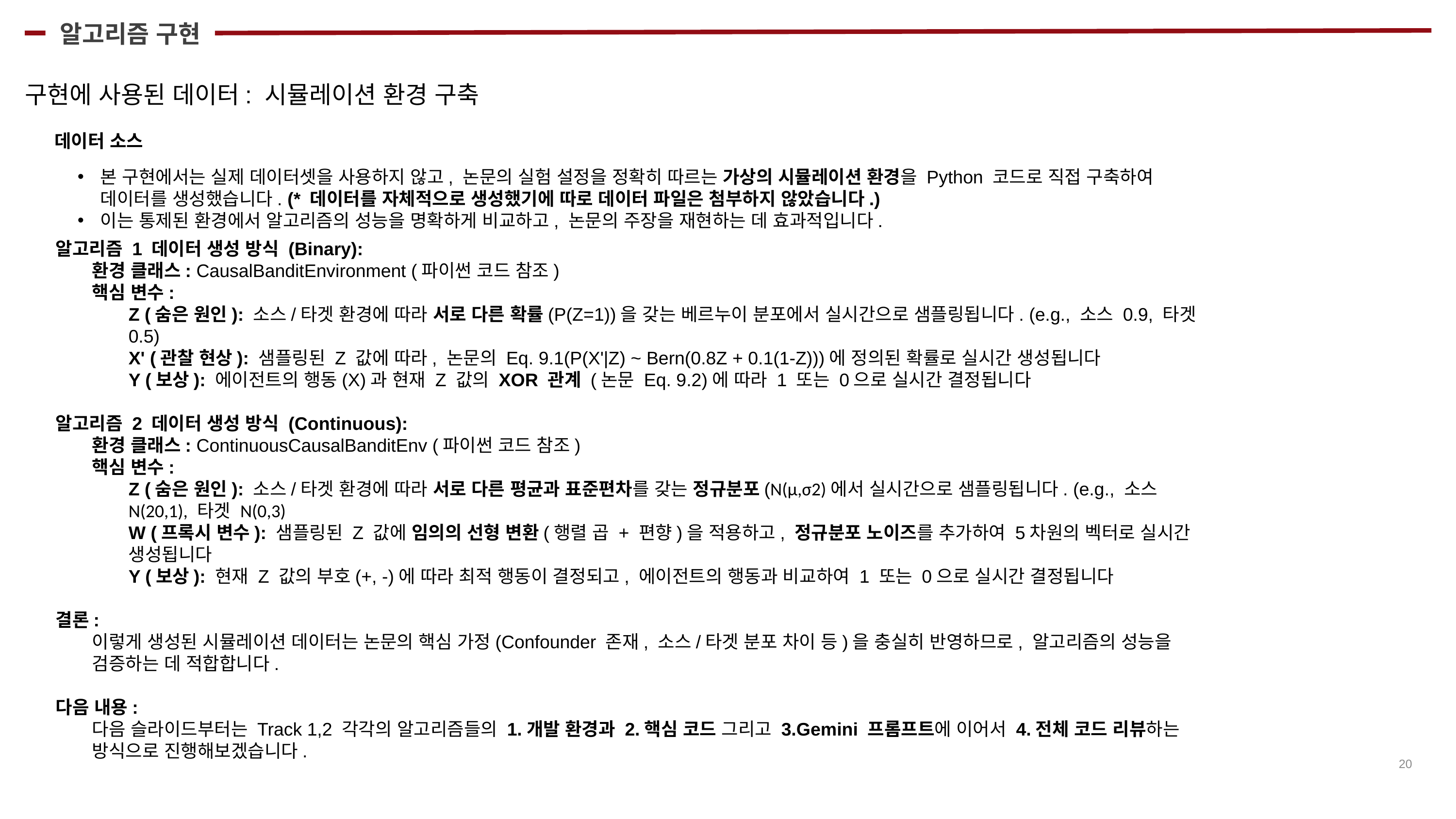

알고리즘 구현
구현에 사용된 데이터: 시뮬레이션 환경 구축
데이터 소스
본 구현에서는 실제 데이터셋을 사용하지 않고, 논문의 실험 설정을 정확히 따르는 가상의 시뮬레이션 환경을 Python 코드로 직접 구축하여 데이터를 생성했습니다. (* 데이터를 자체적으로 생성했기에 따로 데이터 파일은 첨부하지 않았습니다.)
이는 통제된 환경에서 알고리즘의 성능을 명확하게 비교하고, 논문의 주장을 재현하는 데 효과적입니다.
알고리즘 1 데이터 생성 방식 (Binary):
환경 클래스: CausalBanditEnvironment (파이썬 코드 참조)
핵심 변수:
Z (숨은 원인): 소스/타겟 환경에 따라 서로 다른 확률(P(Z=1))을 갖는 베르누이 분포에서 실시간으로 샘플링됩니다. (e.g., 소스 0.9, 타겟 0.5)
X' (관찰 현상): 샘플링된 Z 값에 따라, 논문의 Eq. 9.1(P(X'|Z) ~ Bern(0.8Z + 0.1(1-Z)))에 정의된 확률로 실시간 생성됩니다
Y (보상): 에이전트의 행동(X)과 현재 Z 값의 XOR 관계 (논문 Eq. 9.2)에 따라 1 또는 0으로 실시간 결정됩니다

알고리즘 2 데이터 생성 방식 (Continuous):
환경 클래스: ContinuousCausalBanditEnv (파이썬 코드 참조)
핵심 변수:
Z (숨은 원인): 소스/타겟 환경에 따라 서로 다른 평균과 표준편차를 갖는 정규분포(N(μ,σ2)에서 실시간으로 샘플링됩니다. (e.g., 소스 N(20,1), 타겟 N(0,3)
W (프록시 변수): 샘플링된 Z 값에 임의의 선형 변환(행렬 곱 + 편향)을 적용하고, 정규분포 노이즈를 추가하여 5차원의 벡터로 실시간 생성됩니다
Y (보상): 현재 Z 값의 부호(+, -)에 따라 최적 행동이 결정되고, 에이전트의 행동과 비교하여 1 또는 0으로 실시간 결정됩니다

결론:
이렇게 생성된 시뮬레이션 데이터는 논문의 핵심 가정(Confounder 존재, 소스/타겟 분포 차이 등)을 충실히 반영하므로, 알고리즘의 성능을 검증하는 데 적합합니다.

다음 내용:
다음 슬라이드부터는 Track 1,2 각각의 알고리즘들의 1.개발 환경과 2.핵심 코드 그리고 3.Gemini 프롬프트에 이어서 4.전체 코드 리뷰하는 방식으로 진행해보겠습니다.
20